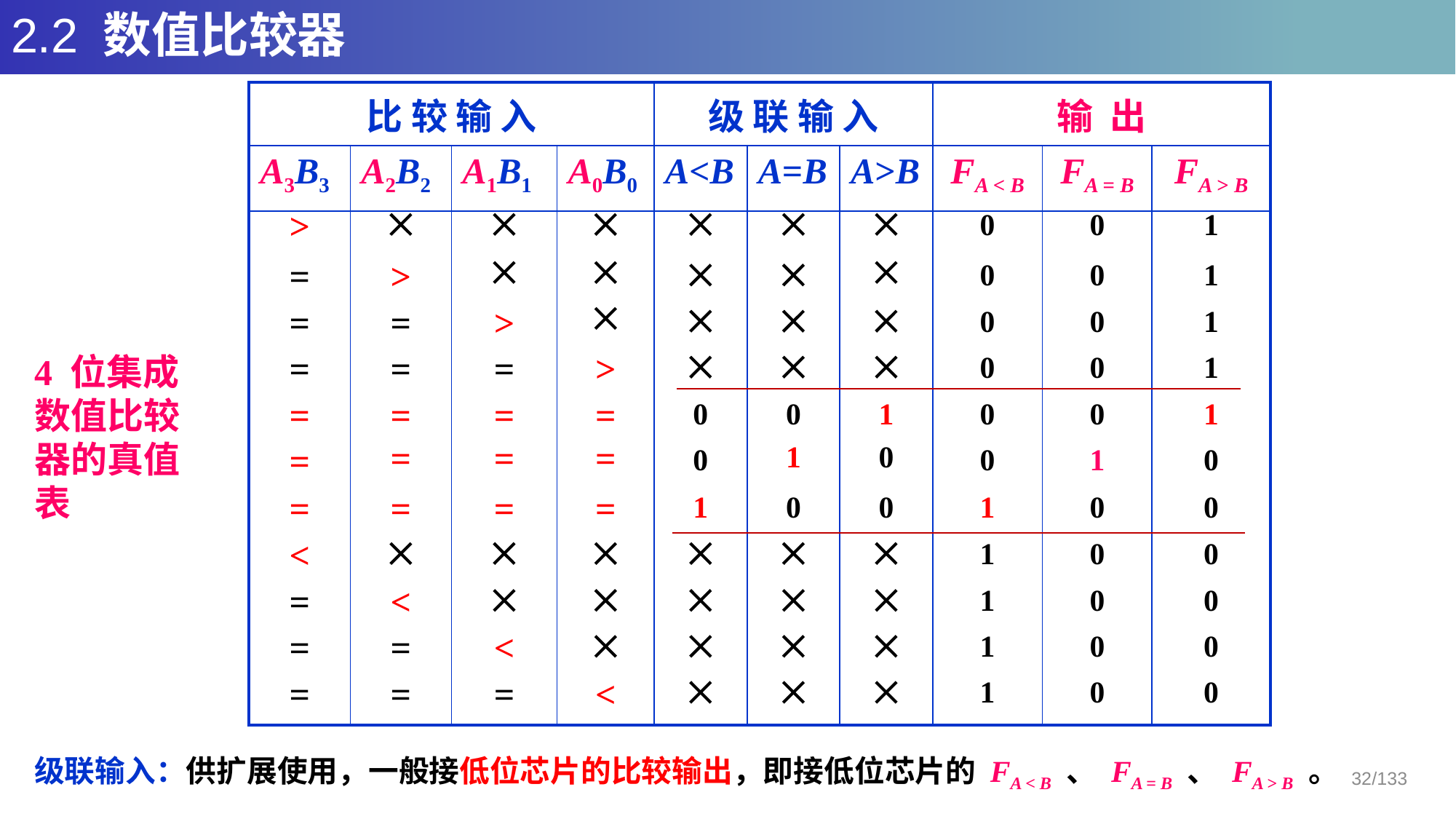

# 2.2 数值比较器
| 比 较 输 入 |  |  |  | 级 联 输 入 |  |  | 输 出 |  |  |
| --- | --- | --- | --- | --- | --- | --- | --- | --- | --- |
| A3B3 | A2B2 | A1B1 | A0B0 | A<B | A=B | A>B | FA < B | FA = B | FA > B |
| > | × | × | × | × | × | × | 0 | 0 | 1 |
| = | > | × | × | × | × | × | 0 | 0 | 1 |
| = | = | > | × | × | × | × | 0 | 0 | 1 |
| = | = | = | > | × | × | × | 0 | 0 | 1 |
| = | = | = | = | 0 | 0 | 1 | 0 | 0 | 1 |
| = | = | = | = | 0 | 1 | 0 | 0 | 1 | 0 |
| = | = | = | = | 1 | 0 | 0 | 1 | 0 | 0 |
| < | × | × | × | × | × | × | 1 | 0 | 0 |
| = | < | × | × | × | × | × | 1 | 0 | 0 |
| = | = | < | × | × | × | × | 1 | 0 | 0 |
| = | = | = | < | × | × | × | 1 | 0 | 0 |
4 位集成数值比较器的真值表
级联输入：供扩展使用，一般接低位芯片的比较输出，即接低位芯片的 FA < B 、 FA = B 、 FA > B 。
32/133